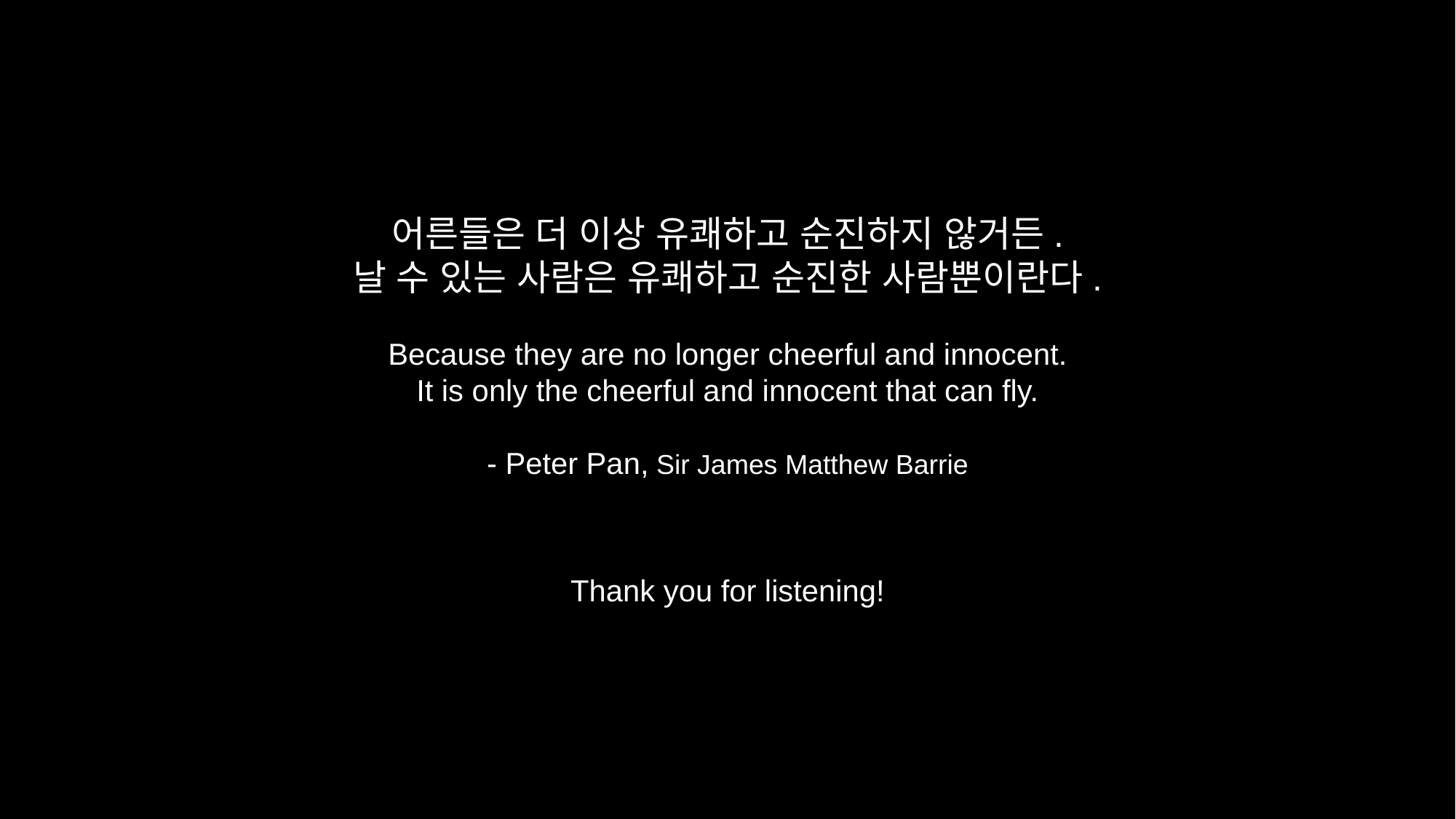

어른들은 더 이상 유쾌하고 순진하지 않거든.
날 수 있는 사람은 유쾌하고 순진한 사람뿐이란다.
Because they are no longer cheerful and innocent.
It is only the cheerful and innocent that can fly.

- Peter Pan, Sir James Matthew Barrie
Thank you for listening!